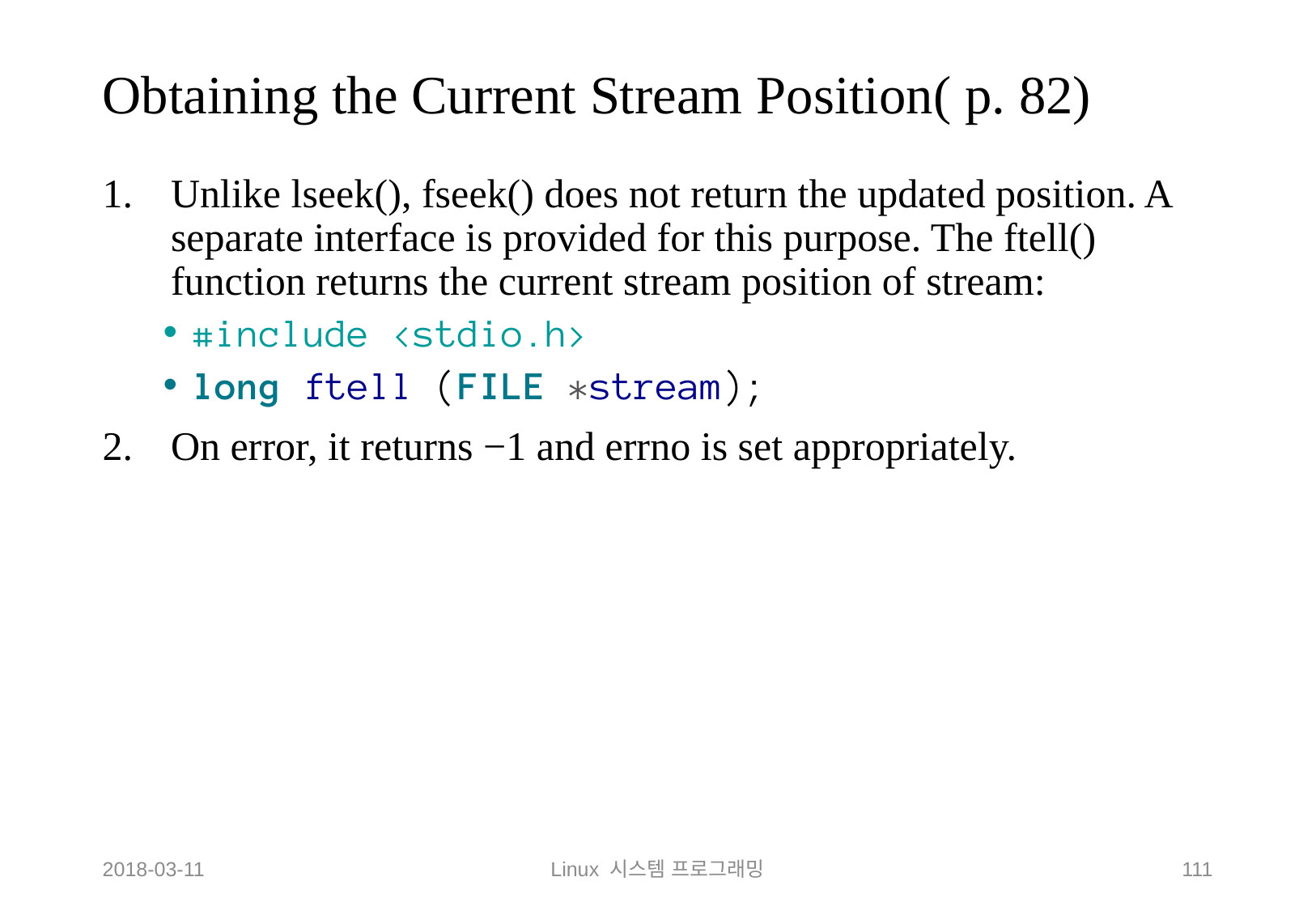

# Obtaining the Current Stream Position( p. 82)
Unlike lseek(), fseek() does not return the updated position. A separate interface is provided for this purpose. The ftell() function returns the current stream position of stream:
#include <stdio.h>
long ftell (FILE *stream);
On error, it returns −1 and errno is set appropriately.
2018-03-11
Linux 시스템 프로그래밍
111